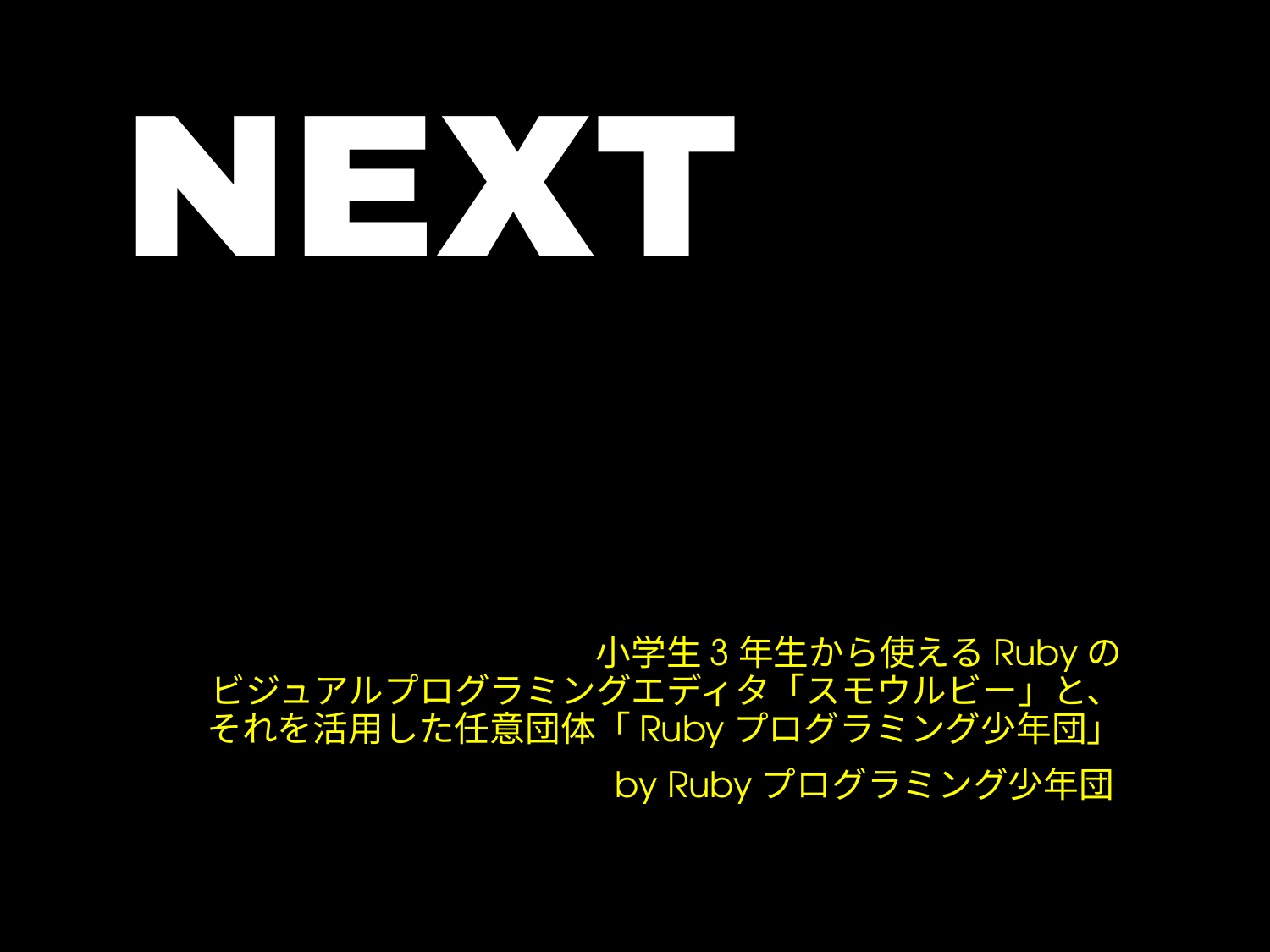

小学生3年生から使えるRubyの
ビジュアルプログラミングエディタ「スモウルビー」と、
それを活用した任意団体「Rubyプログラミング少年団」
by Rubyプログラミング少年団
# NEXT